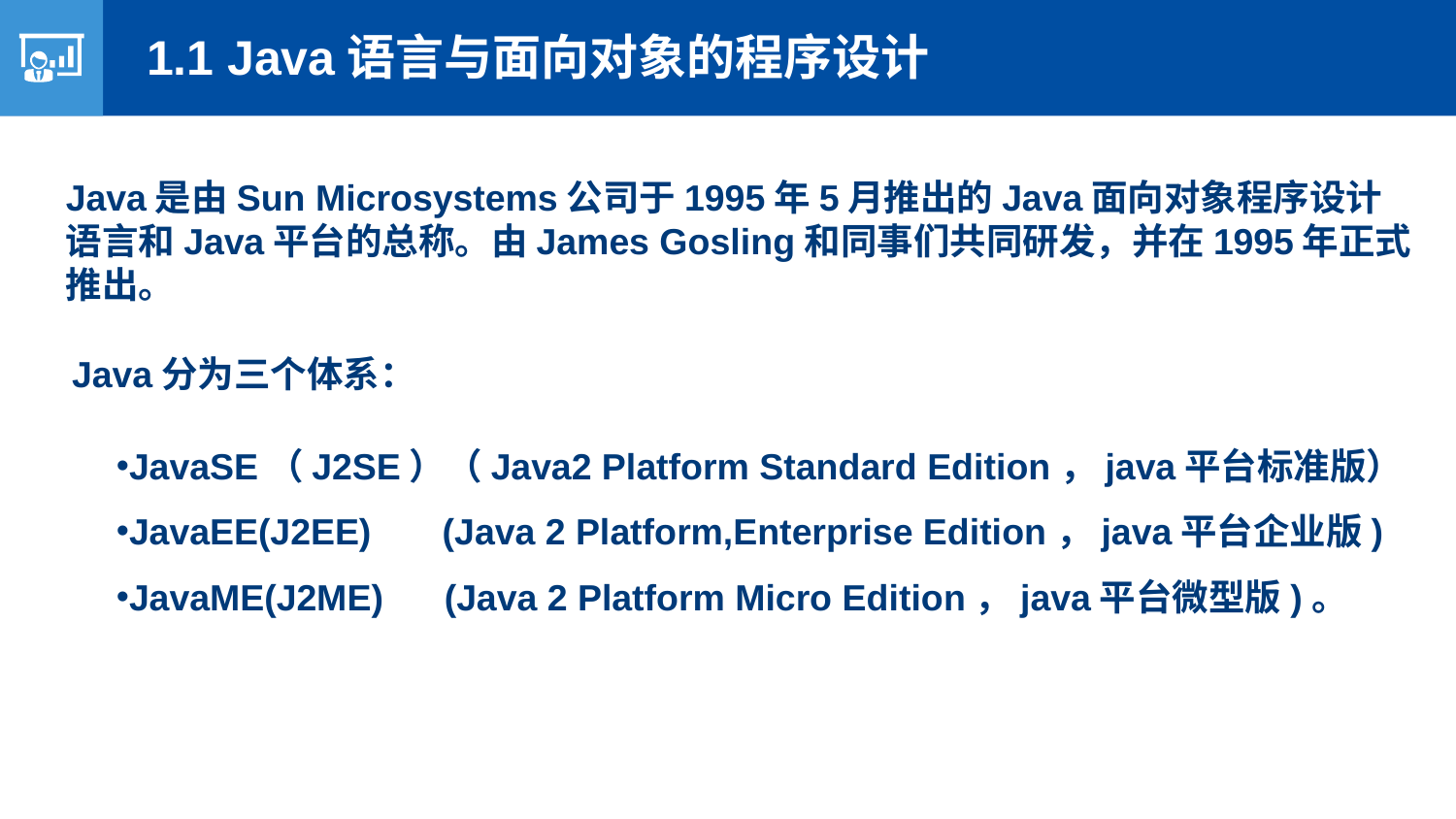

1.1 Java语言与面向对象的程序设计
Java是由Sun Microsystems公司于1995年5月推出的Java面向对象程序设计语言和Java平台的总称。由James Gosling和同事们共同研发，并在1995年正式推出。
Java分为三个体系：
JavaSE（J2SE）（Java2 Platform Standard Edition，java平台标准版）
JavaEE(J2EE)       (Java 2 Platform,Enterprise Edition，java平台企业版)
JavaME(J2ME)      (Java 2 Platform Micro Edition，java平台微型版)。